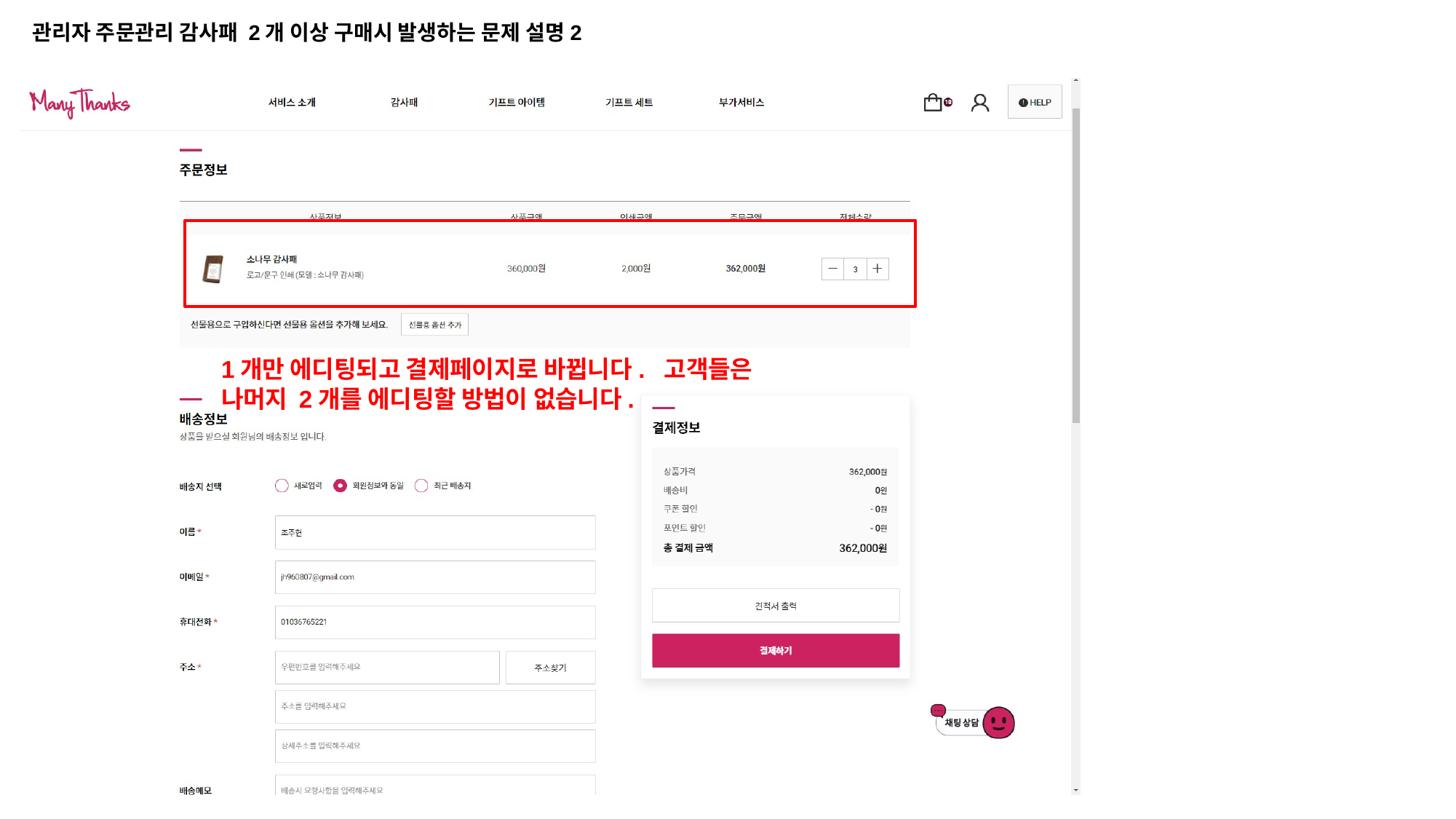

관리자 주문관리 감사패 2개 이상 구매시 발생하는 문제 설명2

1개만 에디팅되고 결제페이지로 바뀝니다.  고객들은 나머지 2개를 에디팅할 방법이 없습니다.